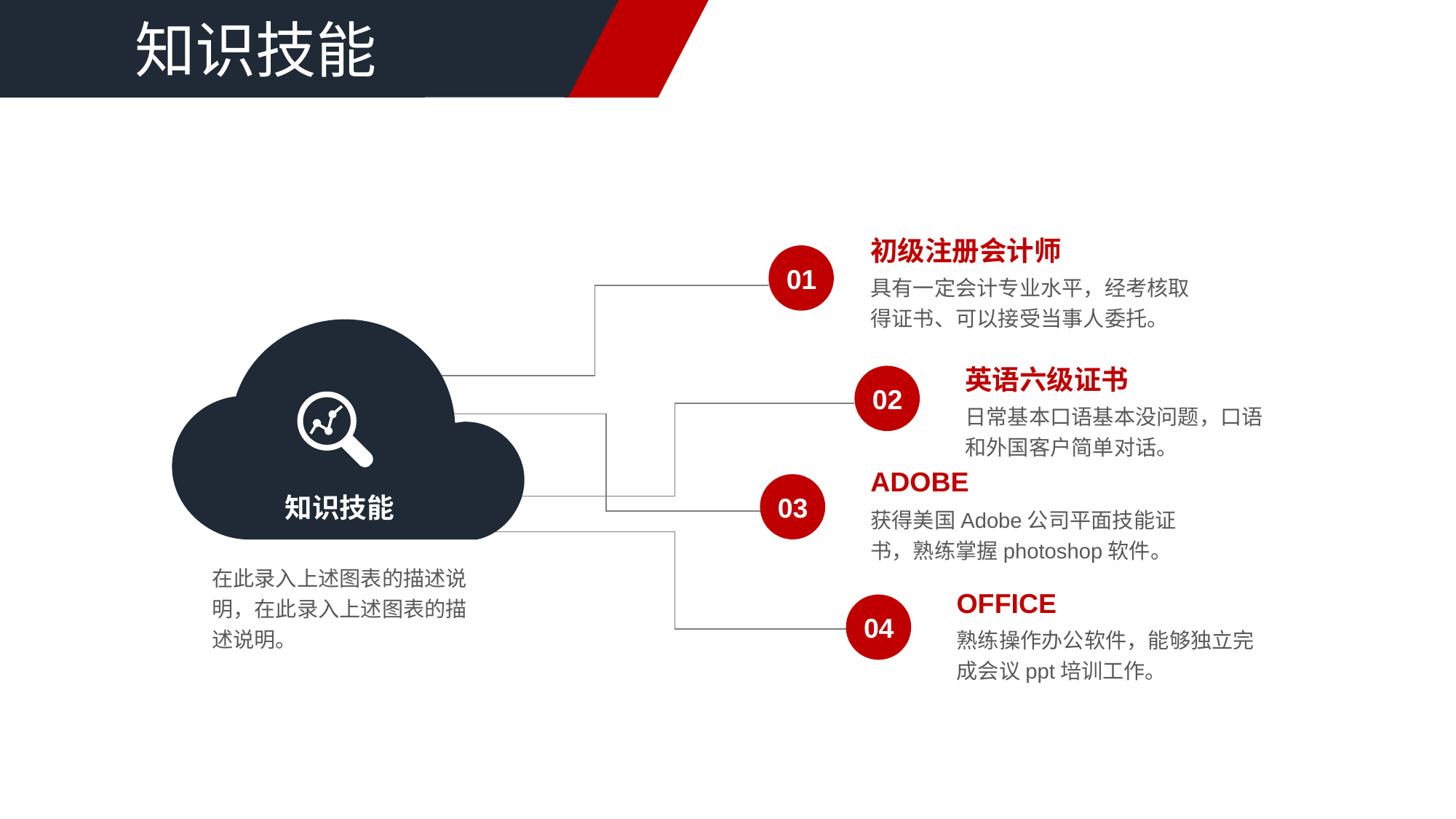

知识技能
初级注册会计师

01
具有一定会计专业水平，经考核取得证书、可以接受当事人委托。

英语六级证书

02

日常基本口语基本没问题，口语和外国客户简单对话。
ADOBE

知识技能
03
获得美国Adobe公司平面技能证书，熟练掌握photoshop软件。
在此录入上述图表的描述说明，在此录入上述图表的描述说明。
OFFICE

04
熟练操作办公软件，能够独立完成会议ppt培训工作。